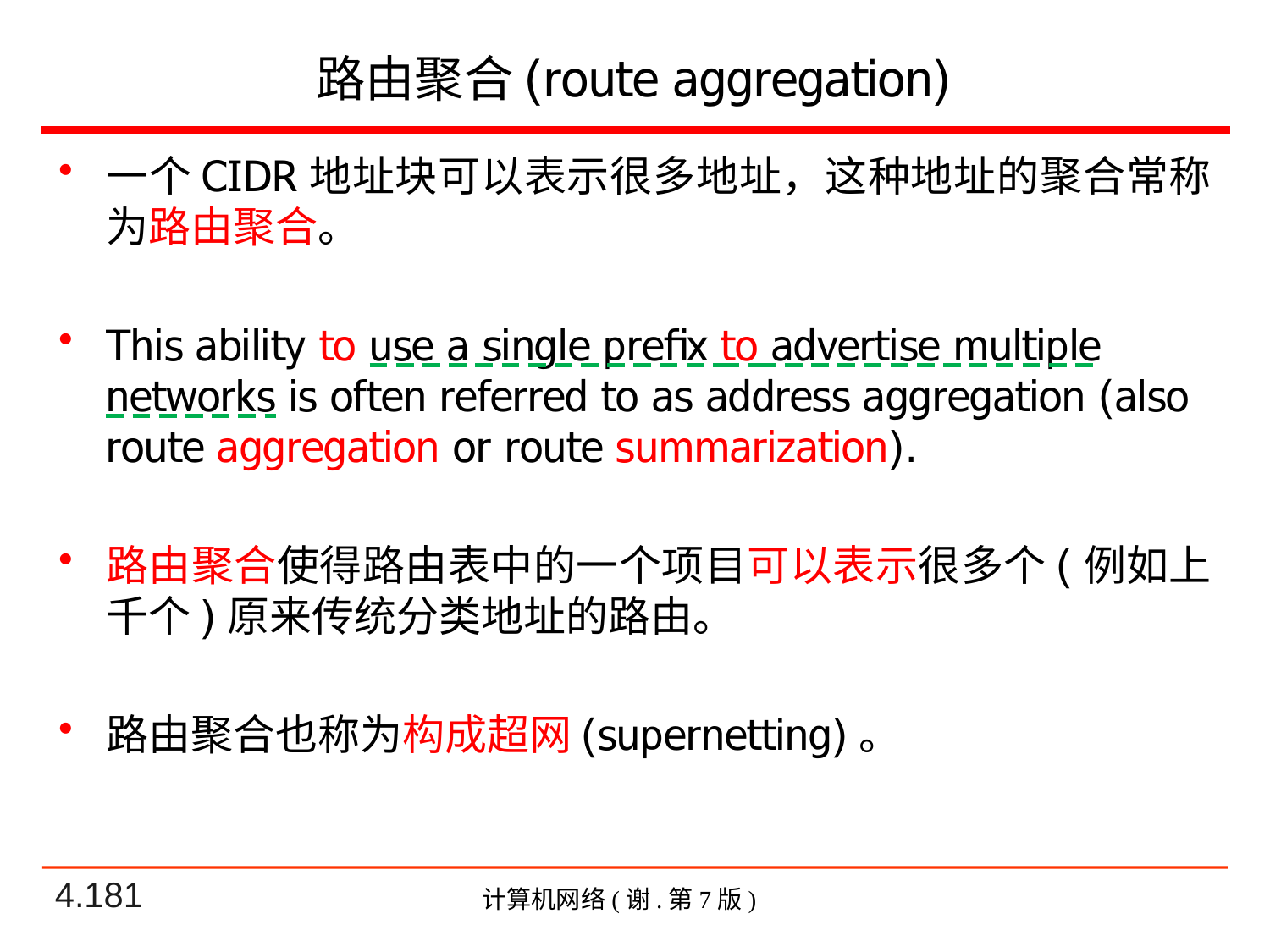

# 路由聚合(route aggregation)
一个CIDR地址块可以表示很多地址，这种地址的聚合常称为路由聚合。

This ability to use a single prefix to advertise multiple networks is often referred to as address aggregation (also route aggregation or route summarization).

路由聚合使得路由表中的一个项目可以表示很多个(例如上千个)原来传统分类地址的路由。

路由聚合也称为构成超网(supernetting)。